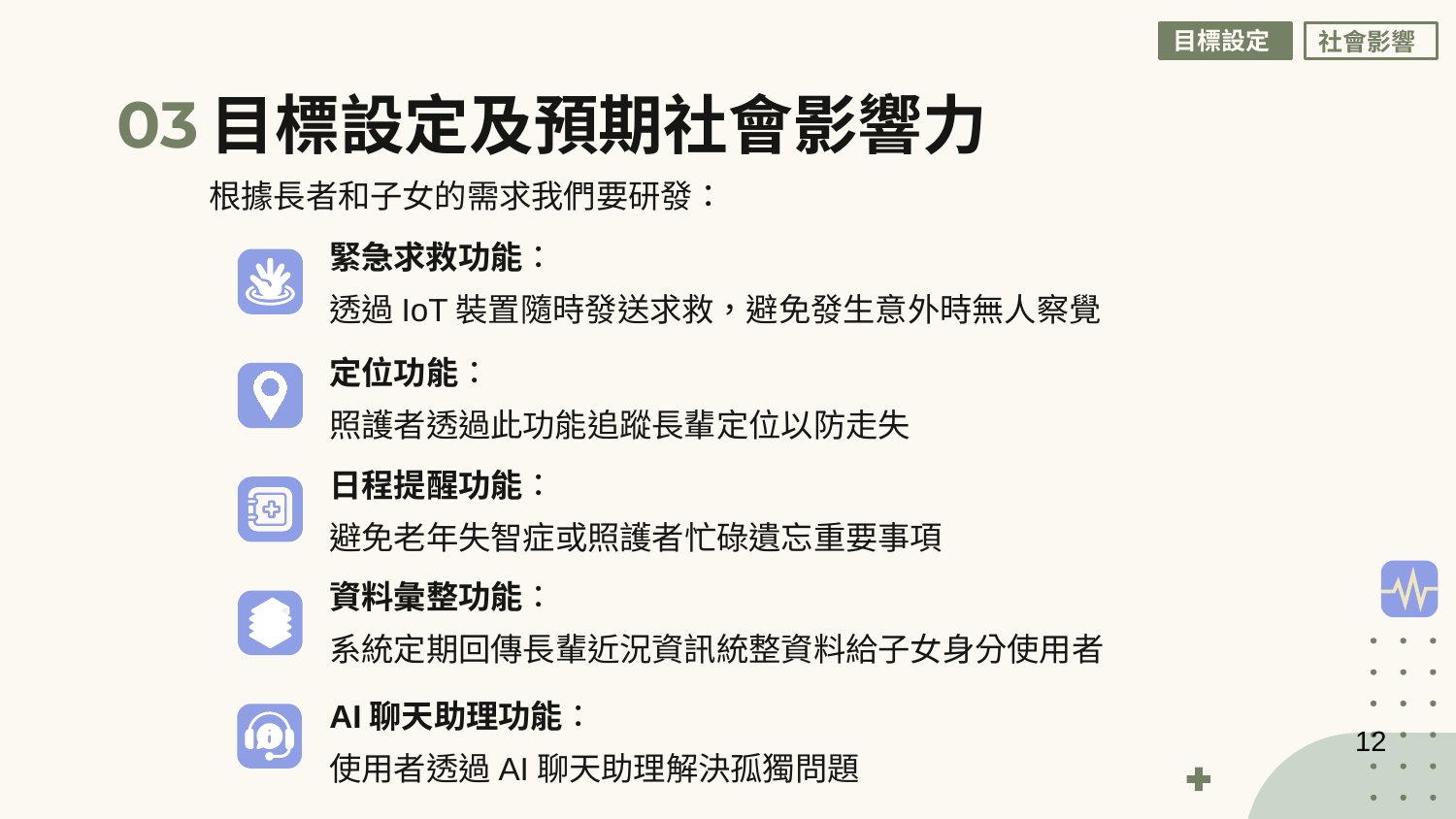

目標設定
社會影響
# 目標設定及預期社會影響力
03
根據長者和子女的需求我們要研發：
緊急求救功能：
透過IoT裝置隨時發送求救，避免發生意外時無人察覺

定位功能：
照護者透過此功能追蹤長輩定位以防走失

日程提醒功能：
避免老年失智症或照護者忙碌遺忘重要事項

資料彙整功能：
系統定期回傳長輩近況資訊統整資料給子女身分使用者

AI聊天助理功能：
使用者透過AI聊天助理解決孤獨問題

12